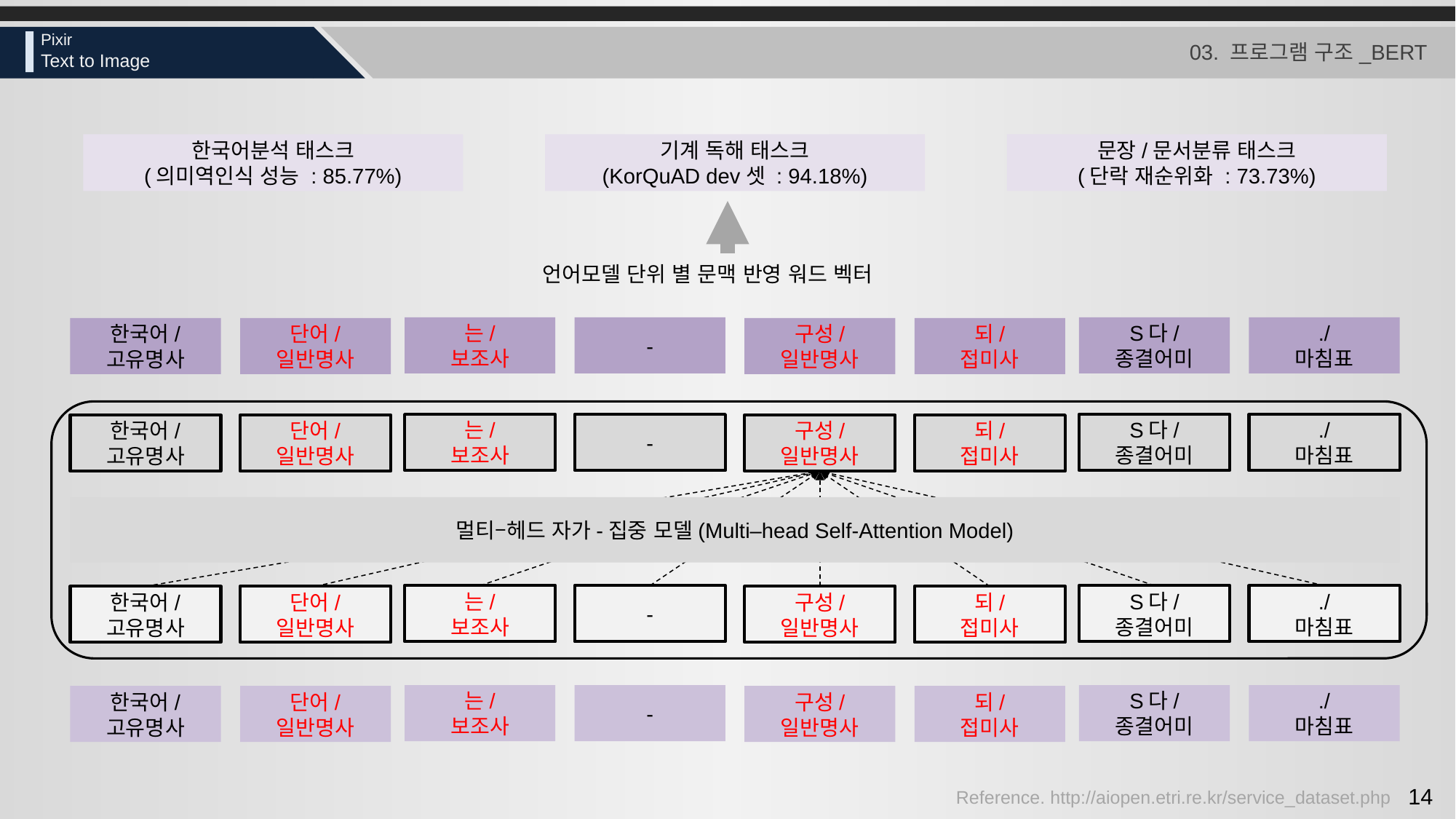

# 03. 프로그램 구조_BERT
한국어분석 태스크
(의미역인식 성능 : 85.77%)
기계 독해 태스크
(KorQuAD dev셋 : 94.18%)
문장/문서분류 태스크
(단락 재순위화 : 73.73%)
언어모델 단위 별 문맥 반영 워드 벡터
는/
보조사
-
S다/
종결어미
./
마침표
한국어/
고유명사
단어/
일반명사
구성/
일반명사
되/
접미사

는/
보조사
-
S다/
종결어미
./
마침표
한국어/
고유명사
단어/
일반명사
구성/
일반명사
되/
접미사
멀티–헤드 자가-집중 모델(Multi–head Self-Attention Model)
는/
보조사
-
S다/
종결어미
./
마침표
한국어/
고유명사
단어/
일반명사
구성/
일반명사
되/
접미사
는/
보조사
-
S다/
종결어미
./
마침표
한국어/
고유명사
단어/
일반명사
구성/
일반명사
되/
접미사
Reference. http://aiopen.etri.re.kr/service_dataset.php